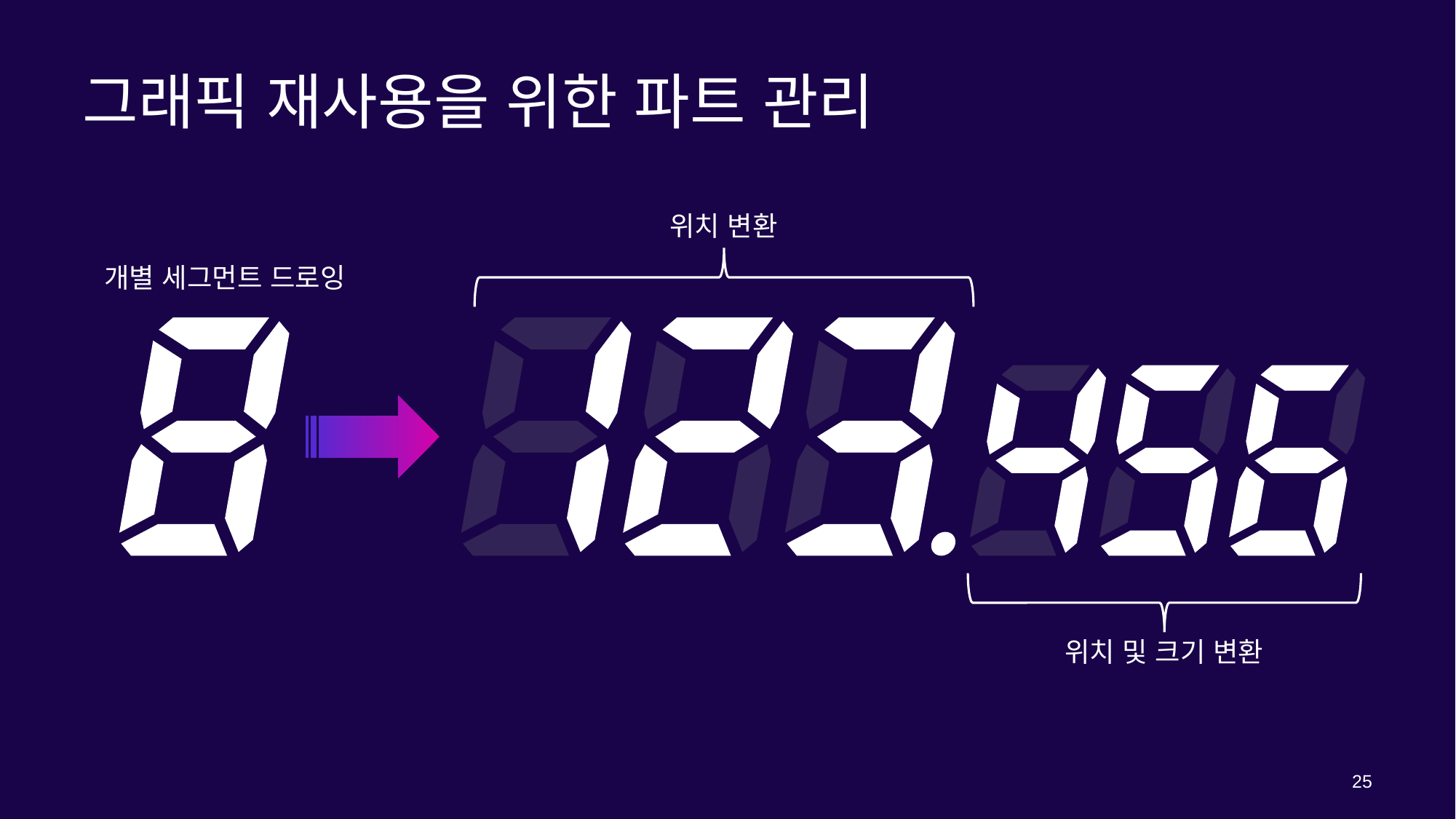

# 그래픽 재사용을 위한 파트 관리
위치 변환
개별 세그먼트 드로잉

위치 및 크기 변환
25